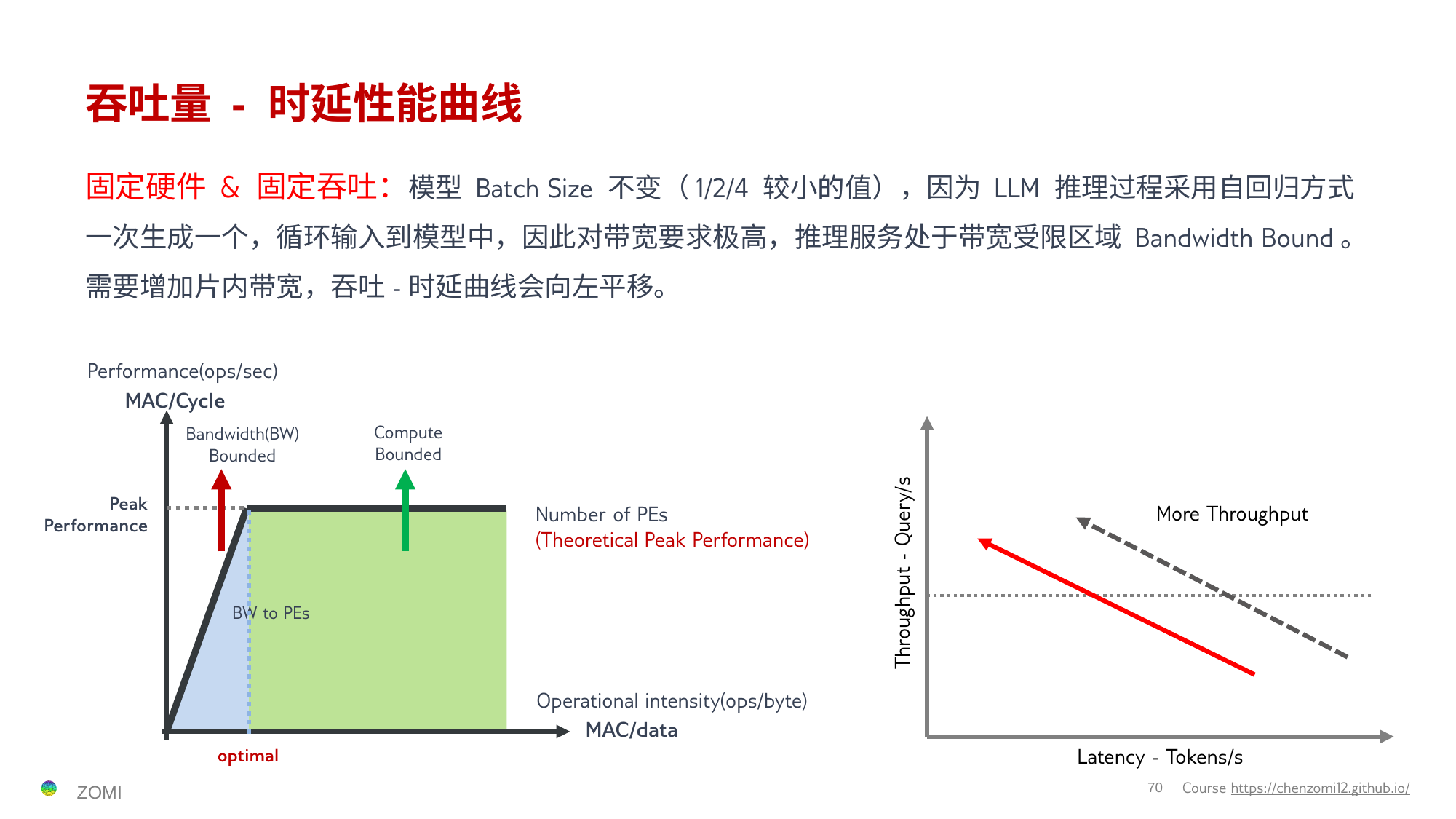

# 吞吐量 - 时延性能曲线
固定硬件 & 固定吞吐：模型 Batch Size 不变（1/2/4 较小的值），因为 LLM 推理过程采用自回归方式一次生成一个，循环输入到模型中，因此对带宽要求极高，推理服务处于带宽受限区域 Bandwidth Bound。需要增加片内带宽，吞吐-时延曲线会向左平移。
Performance(ops/sec)
MAC/Cycle
Compute
Bounded
Bandwidth(BW)
Bounded
Peak
Performance
Number of PEs
(Theoretical Peak Performance)

BW to PEs
Operational intensity(ops/byte)
MAC/data
optimal
More Throughput
Throughput - Query/s
Latency - Tokens/s